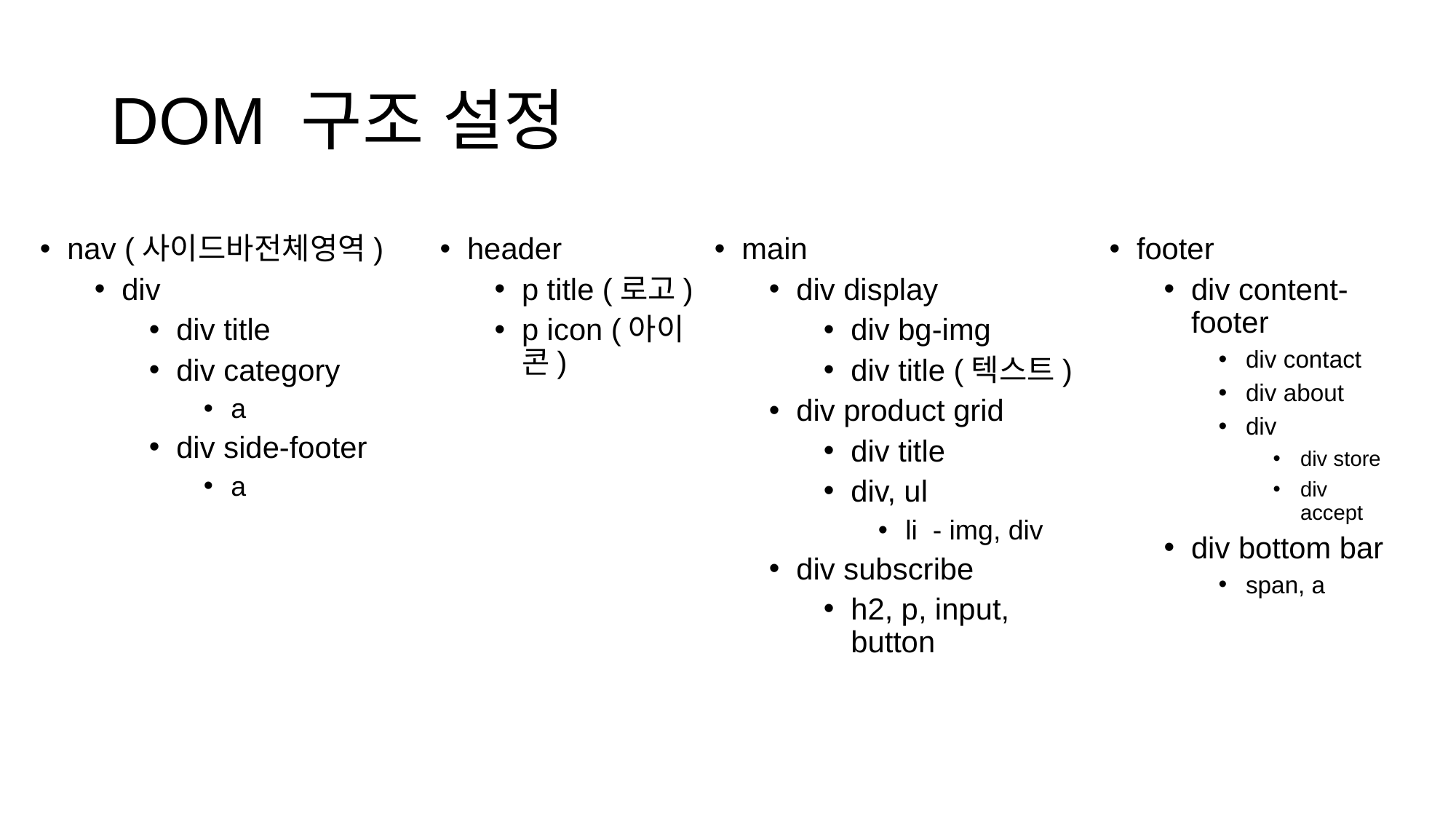

# DOM 구조 설정
nav (사이드바전체영역)
div
div title
div category
a
div side-footer
a
header
p title (로고)
p icon (아이콘)
main
div display
div bg-img
div title (텍스트)
div product grid
div title
div, ul
li  - img, div
div subscribe
h2, p, input, button
footer
div content-footer
div contact
div about
div
div store
div accept
div bottom bar
span, a